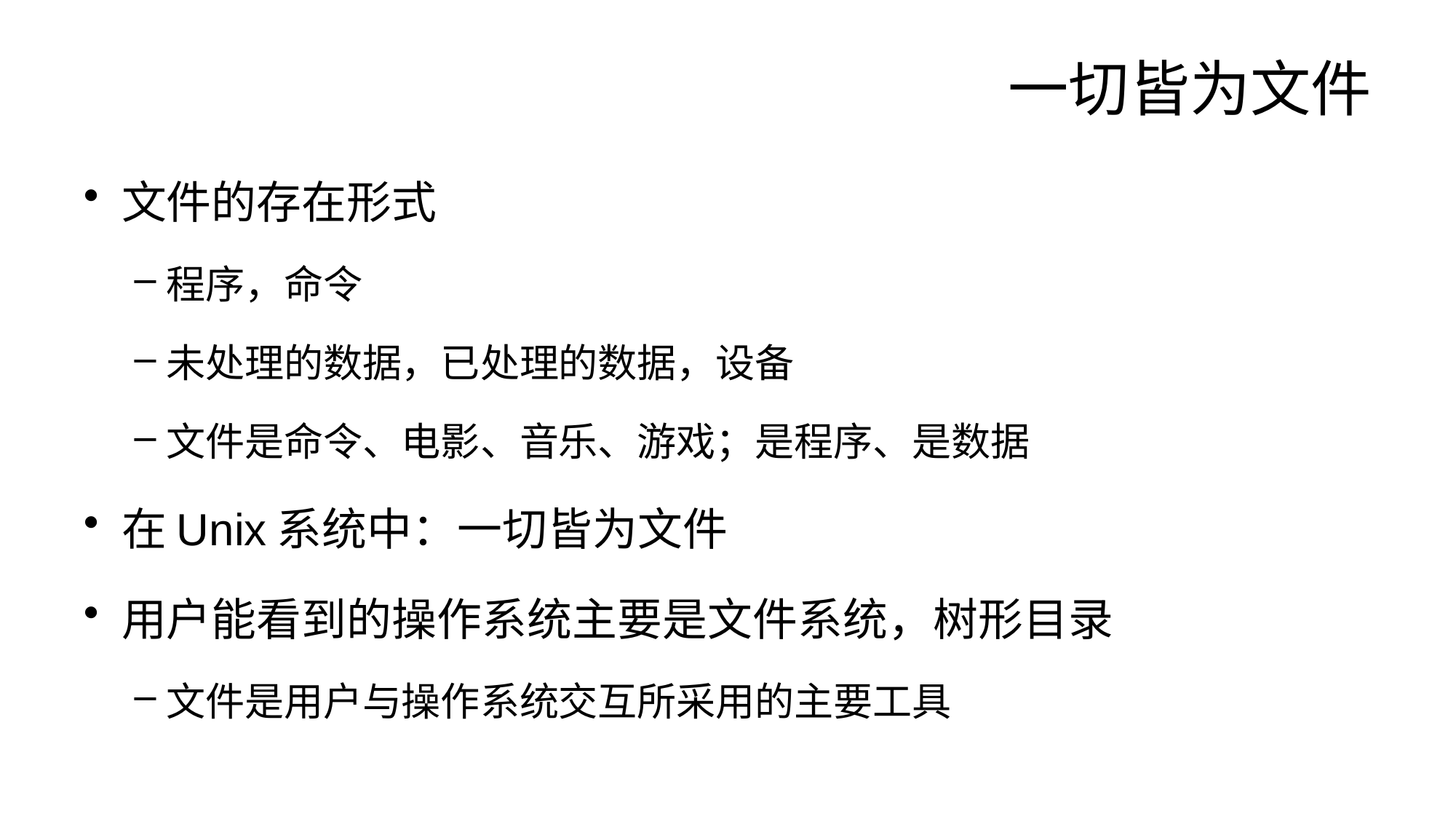

# 一切皆为文件
文件的存在形式
程序，命令
未处理的数据，已处理的数据，设备
文件是命令、电影、音乐、游戏；是程序、是数据
在Unix系统中：一切皆为文件
用户能看到的操作系统主要是文件系统，树形目录
文件是用户与操作系统交互所采用的主要工具